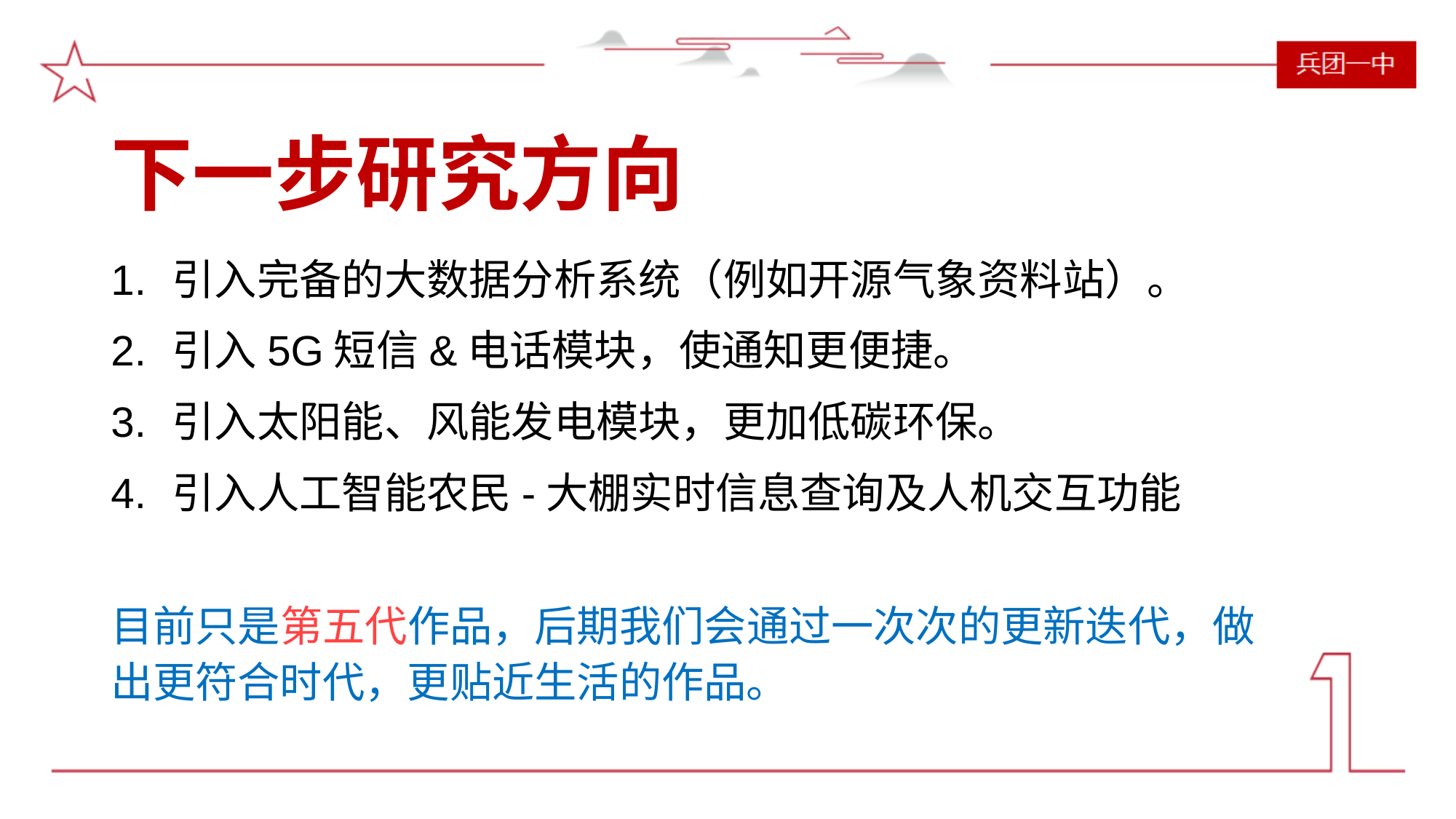

# 下一步研究方向
引入完备的大数据分析系统（例如开源气象资料站）。
引入5G短信&电话模块，使通知更便捷。
引入太阳能、风能发电模块，更加低碳环保。
引入人工智能农民-大棚实时信息查询及人机交互功能

目前只是第五代作品，后期我们会通过一次次的更新迭代，做出更符合时代，更贴近生活的作品。